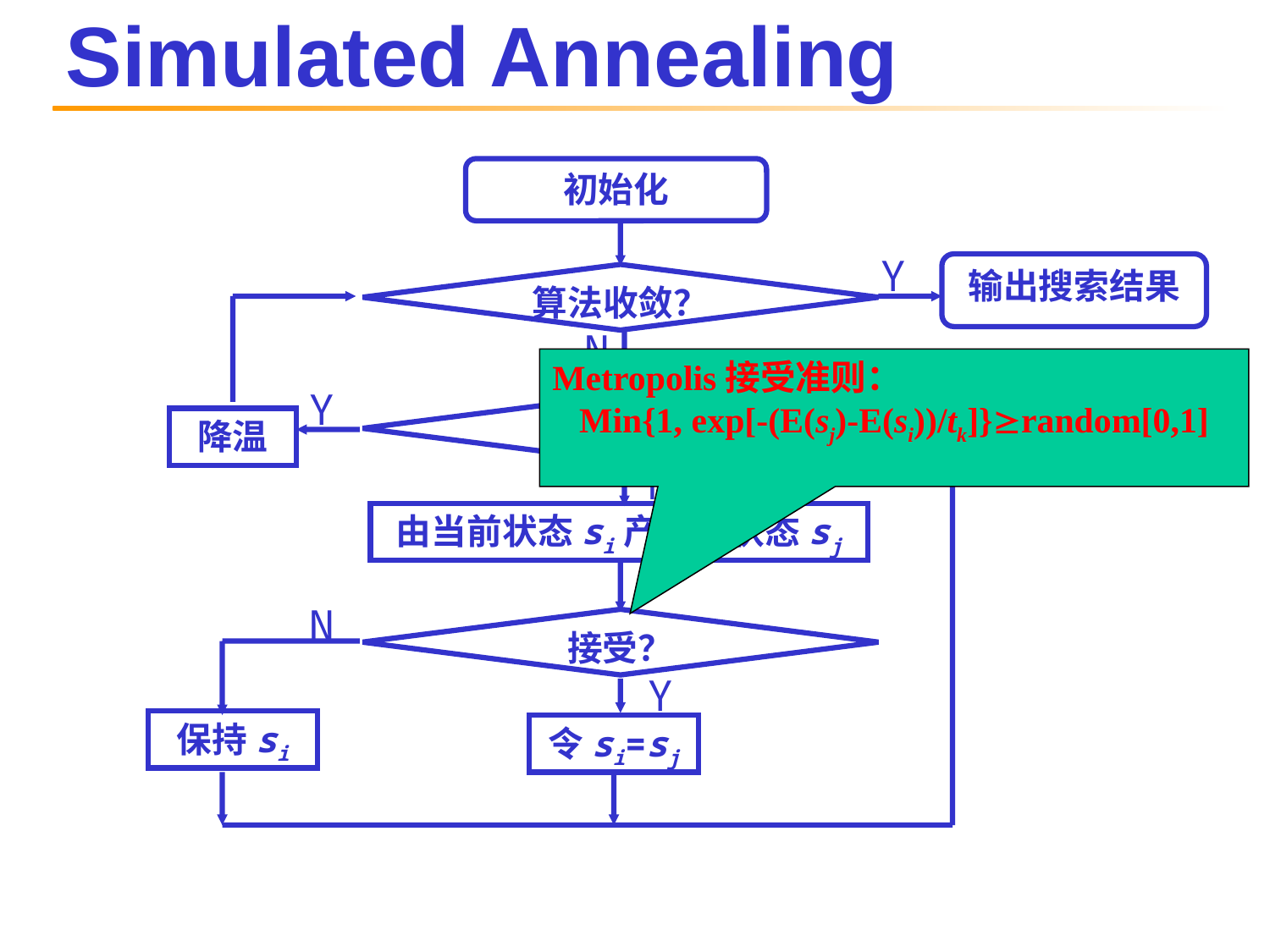

# Simulated Annealing
初始化

Y
输出搜索结果
算法收敛？

N

Metropolis接受准则：
Min{1, exp[-(E(sj)-E(si))/tk]}≥random[0,1]

Y
稳定？
降温

N

由当前状态si产生新状态sj

N
接受？

Y

保持si
令si=sj